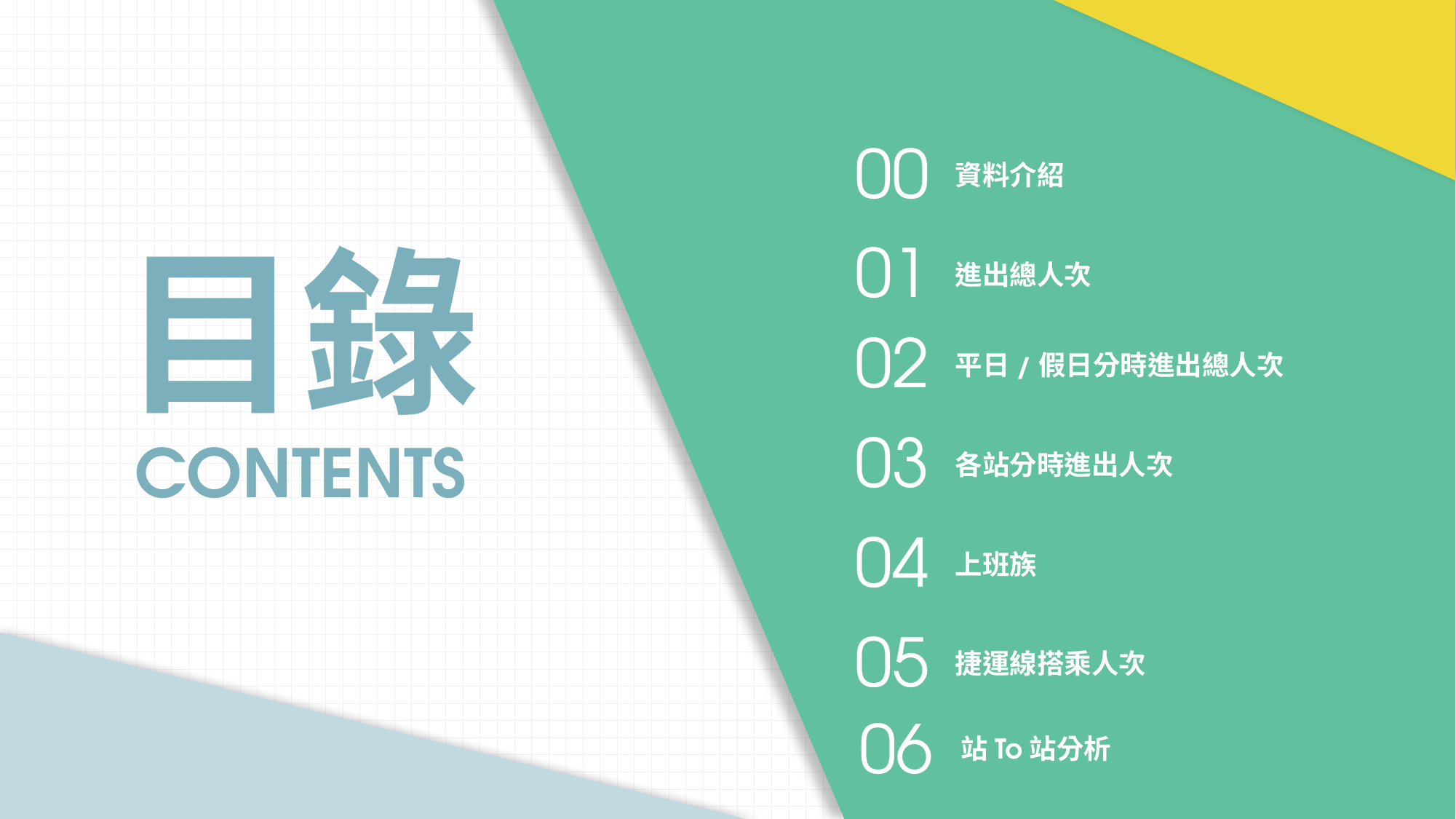

00
資料介紹
01
進出總人次
02
平日/假日分時進出總人次
03
各站分時進出人次
04
上班族
05
捷運線搭乘人次
06
站To站分析